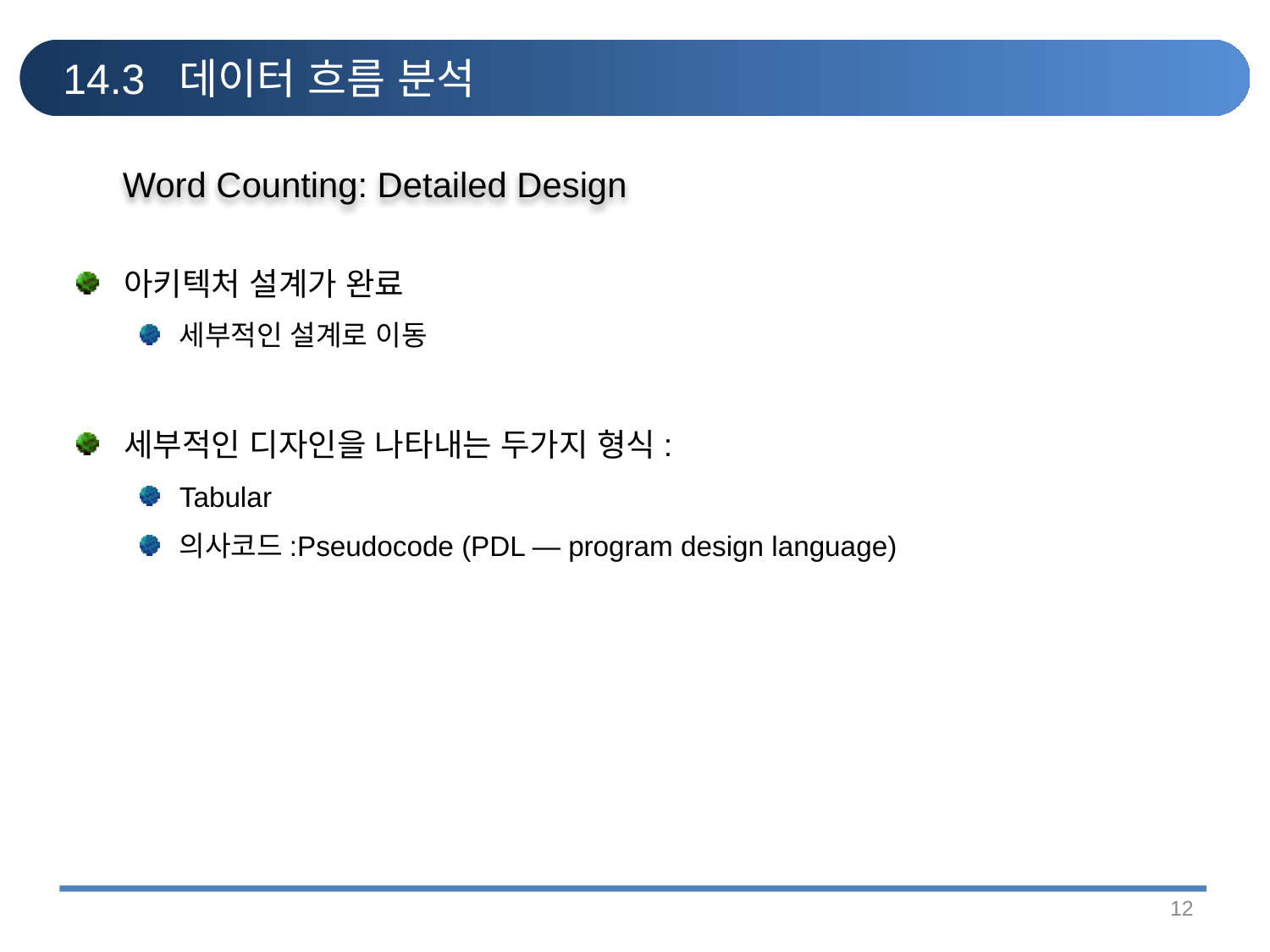

# 14.3  데이터 흐름 분석
Word Counting: Detailed Design
아키텍처 설계가 완료
세부적인 설계로 이동

세부적인 디자인을 나타내는 두가지 형식:
Tabular
의사코드:Pseudocode (PDL — program design language)
12